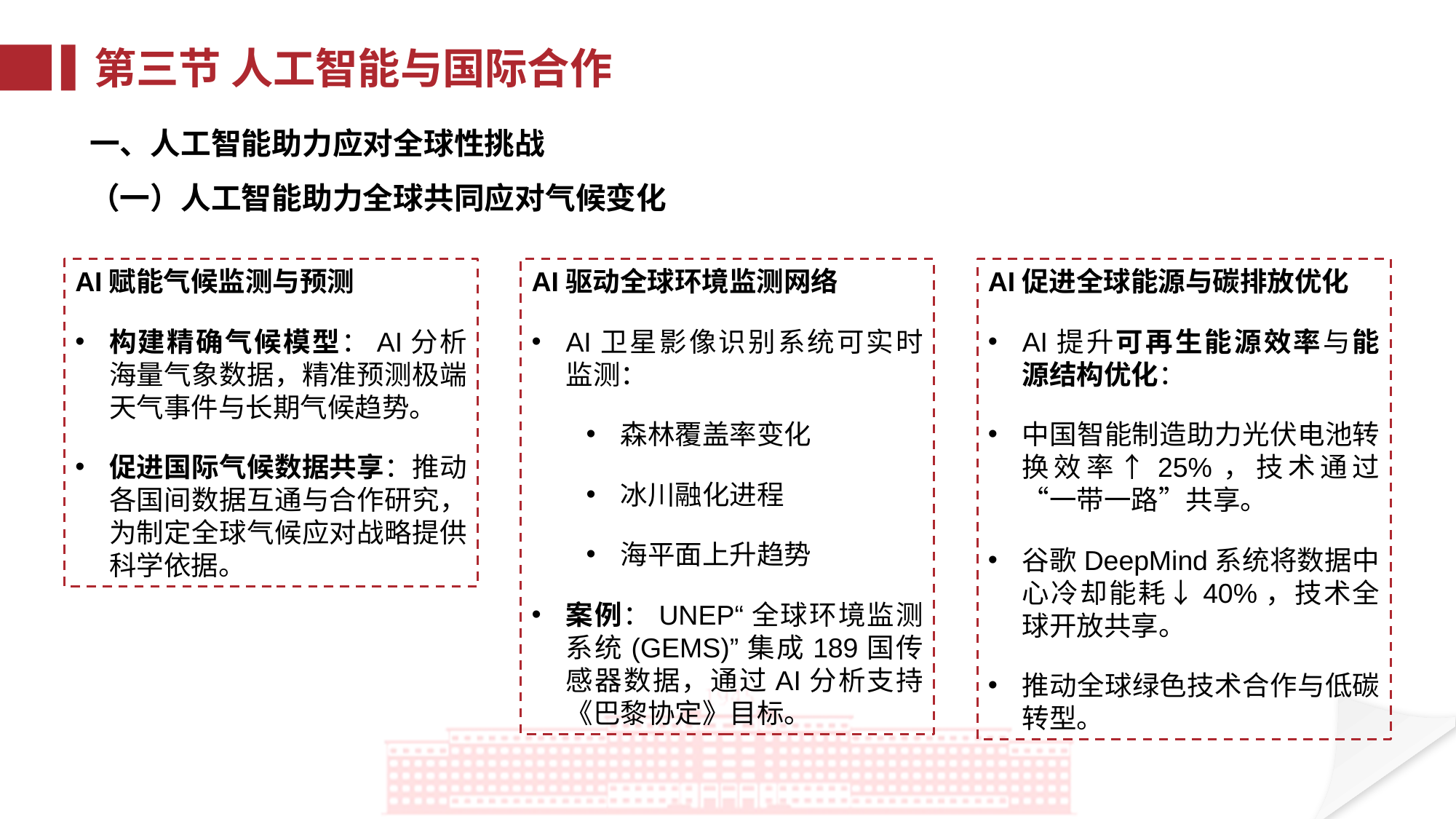

第三节 人工智能与国际合作

一、人工智能助力应对全球性挑战
（一）人工智能助力全球共同应对气候变化
AI促进全球能源与碳排放优化
AI提升可再生能源效率与能源结构优化：
中国智能制造助力光伏电池转换效率↑25%，技术通过“一带一路”共享。
谷歌DeepMind系统将数据中心冷却能耗↓40%，技术全球开放共享。
推动全球绿色技术合作与低碳转型。
AI驱动全球环境监测网络
AI卫星影像识别系统可实时监测：
森林覆盖率变化
冰川融化进程
海平面上升趋势
案例：UNEP“全球环境监测系统(GEMS)”集成189国传感器数据，通过AI分析支持《巴黎协定》目标。
AI赋能气候监测与预测
构建精确气候模型：AI分析海量气象数据，精准预测极端天气事件与长期气候趋势。
促进国际气候数据共享：推动各国间数据互通与合作研究，为制定全球气候应对战略提供科学依据。